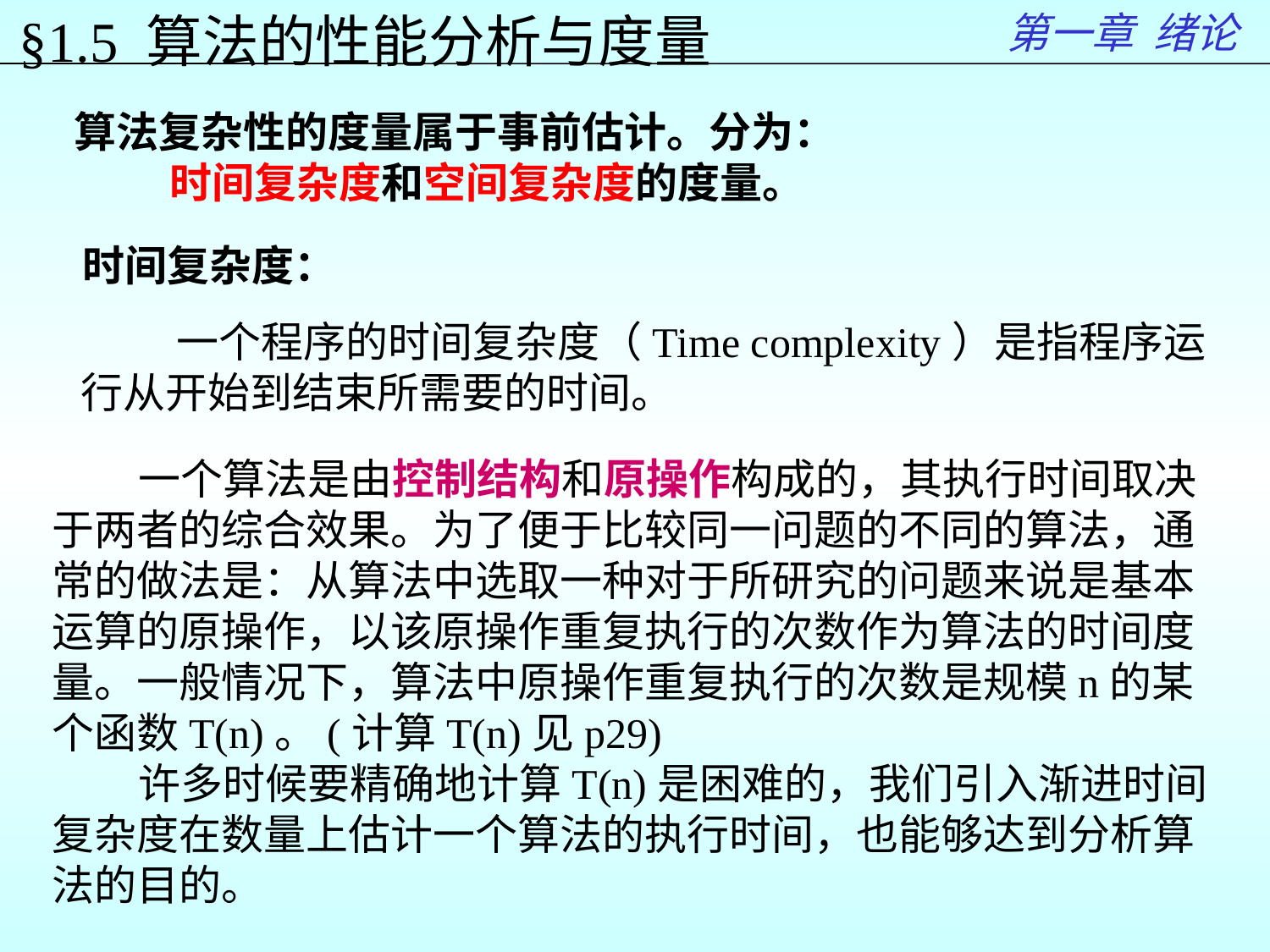

第一章  绪论

§1.5 算法的性能分析与度量
算法复杂性的度量属于事前估计。分为：
         时间复杂度和空间复杂度的度量。
  时间复杂度：
         一个程序的时间复杂度（Time complexity）是指程序运行从开始到结束所需要的时间。
        一个算法是由控制结构和原操作构成的，其执行时间取决于两者的综合效果。为了便于比较同一问题的不同的算法，通常的做法是：从算法中选取一种对于所研究的问题来说是基本运算的原操作，以该原操作重复执行的次数作为算法的时间度量。一般情况下，算法中原操作重复执行的次数是规模n的某个函数T(n)。(计算T(n)见p29)
        许多时候要精确地计算T(n)是困难的，我们引入渐进时间复杂度在数量上估计一个算法的执行时间，也能够达到分析算法的目的。